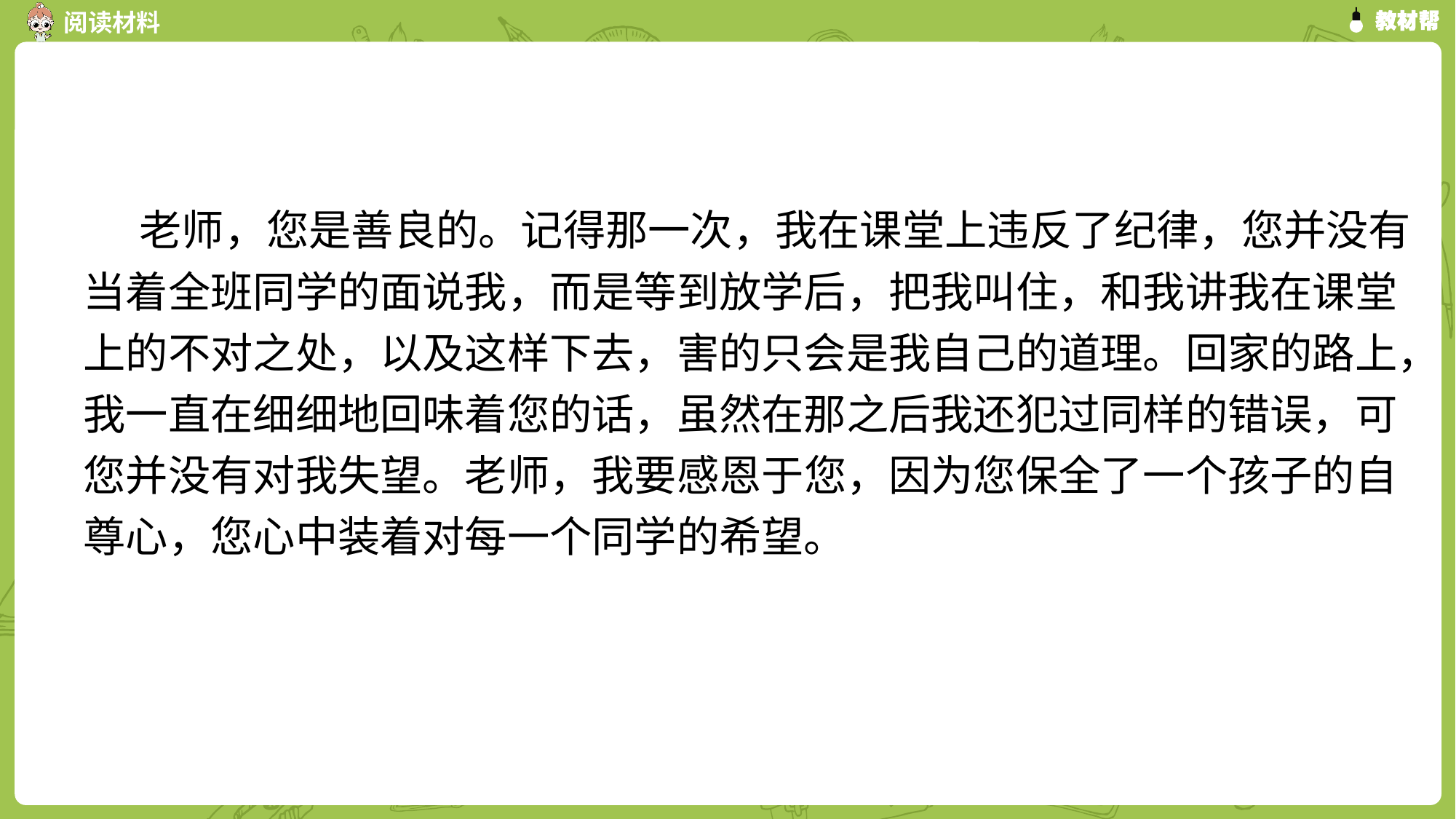

老师，您是善良的。记得那一次，我在课堂上违反了纪律，您并没有当着全班同学的面说我，而是等到放学后，把我叫住，和我讲我在课堂上的不对之处，以及这样下去，害的只会是我自己的道理。回家的路上，我一直在细细地回味着您的话，虽然在那之后我还犯过同样的错误，可您并没有对我失望。老师，我要感恩于您，因为您保全了一个孩子的自尊心，您心中装着对每一个同学的希望。